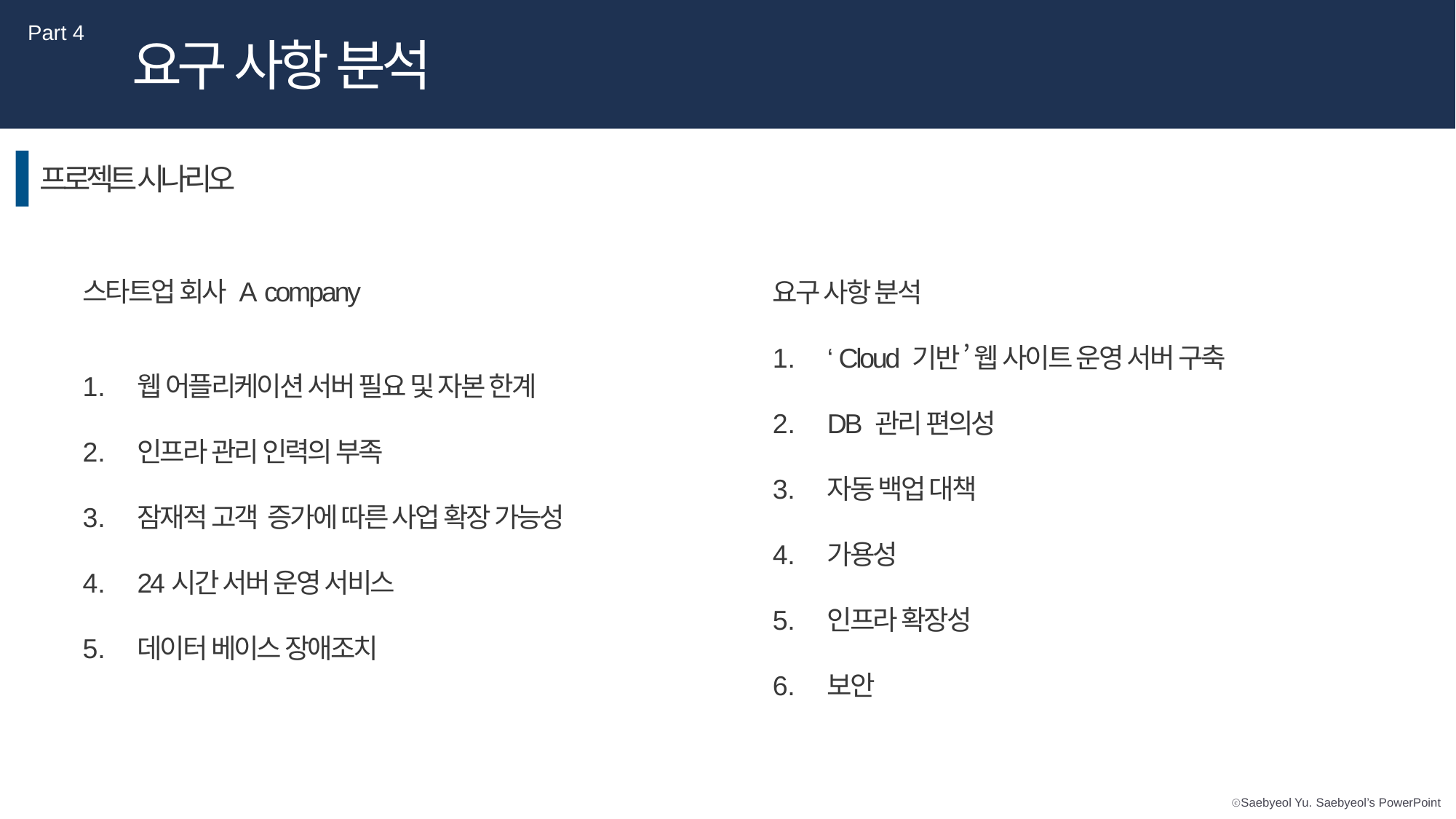

Part 4
요구 사항 분석

프로젝트 시나리오
스타트업 회사 A  company
요구 사항 분석

‘ Cloud 기반 ’ 웹 사이트 운영 서버 구축

DB 관리 편의성

자동 백업 대책

가용성

인프라 확장성

보안

웹 어플리케이션 서버 필요 및 자본 한계

인프라 관리 인력의 부족

잠재적 고객  증가에 따른 사업 확장 가능성

24시간 서버 운영 서비스

데이터 베이스 장애조치